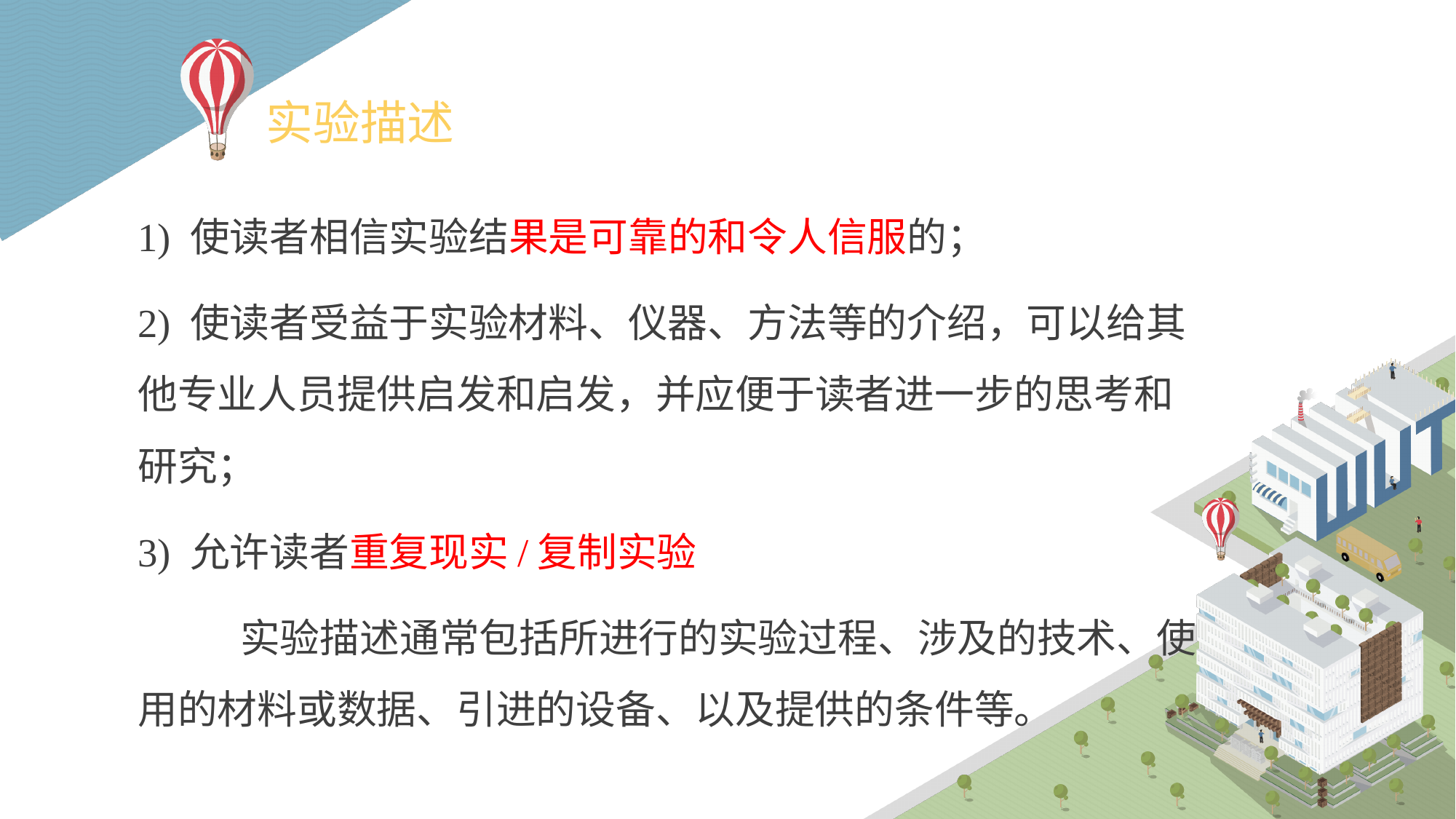

# 实验描述
1) 使读者相信实验结果是可靠的和令人信服的；
2) 使读者受益于实验材料、仪器、方法等的介绍，可以给其他专业人员提供启发和启发，并应便于读者进一步的思考和研究；
3) 允许读者重复现实/复制实验
	实验描述通常包括所进行的实验过程、涉及的技术、使用的材料或数据、引进的设备、以及提供的条件等。